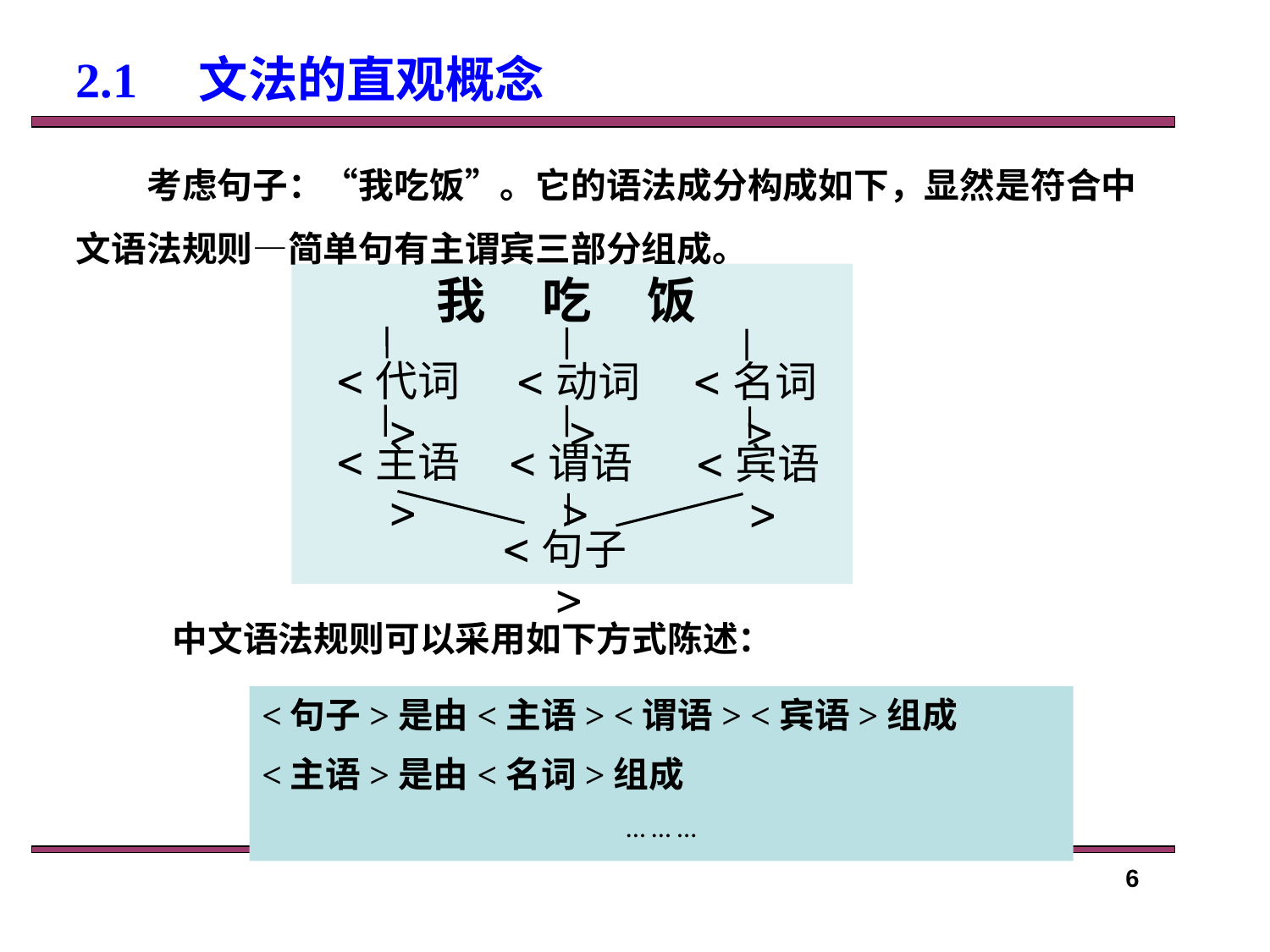

2.1　文法的直观概念
　　考虑句子：“我吃饭”。它的语法成分构成如下，显然是符合中文语法规则—简单句有主谓宾三部分组成。
我     吃     饭

<代词>
<动词>
<名词>

<主语>
<谓语>
<宾语>

<句子>

中文语法规则可以采用如下方式陈述：
<句子>是由<主语> <谓语> <宾语>组成
<主语>是由<名词>组成
… … …
6